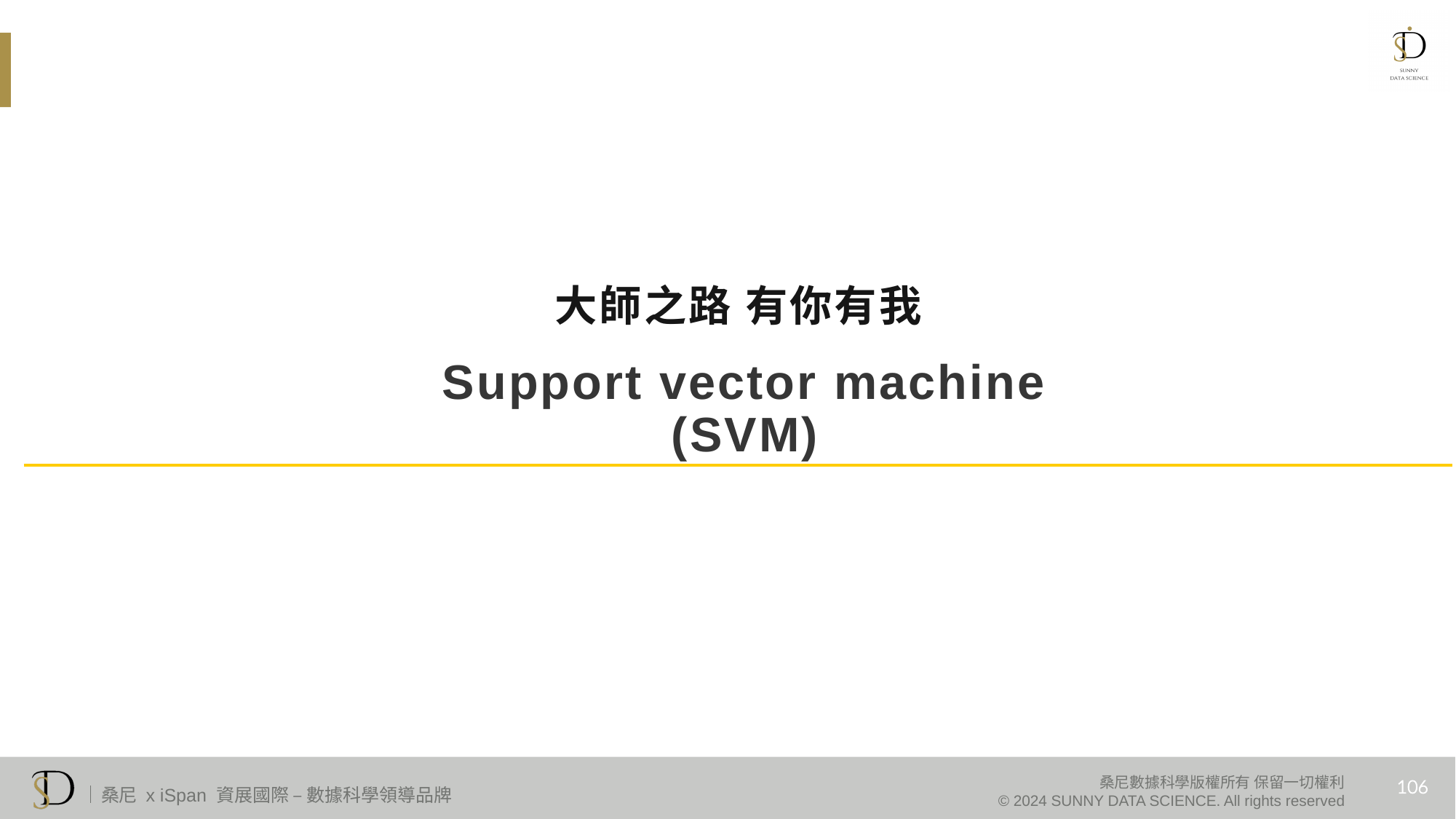

# 大師之路 有你有我
Support vector machine (SVM)